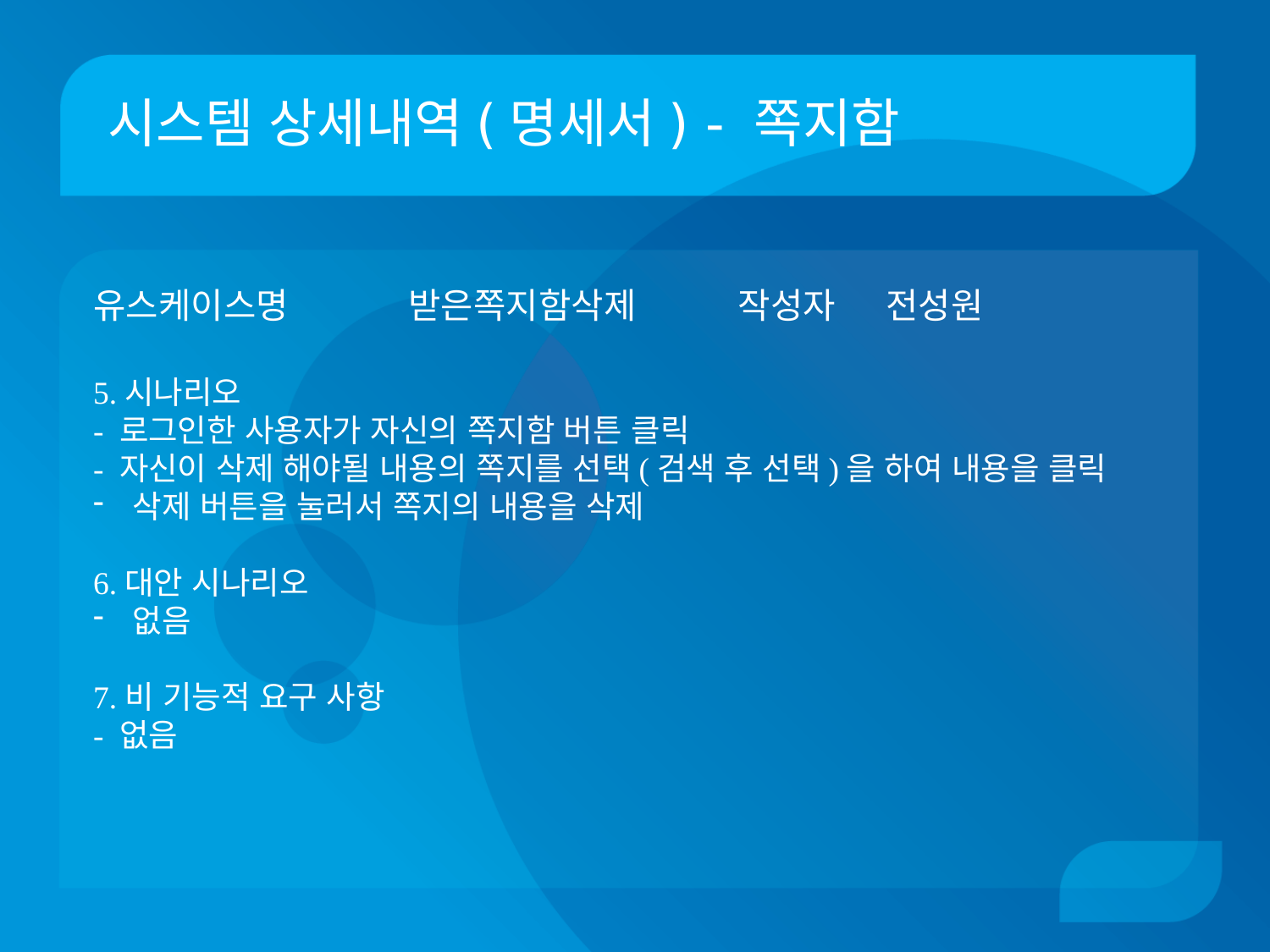

# 시스템 상세내역(명세서) - 쪽지함
유스케이스명            받은쪽지함삭제     	 작성자     전성원
5.시나리오
- 로그인한 사용자가 자신의 쪽지함 버튼 클릭
- 자신이 삭제 해야될 내용의 쪽지를 선택(검색 후 선택)을 하여 내용을 클릭
삭제 버튼을 눌러서 쪽지의 내용을 삭제

6.대안 시나리오
없음

7.비 기능적 요구 사항
- 없음